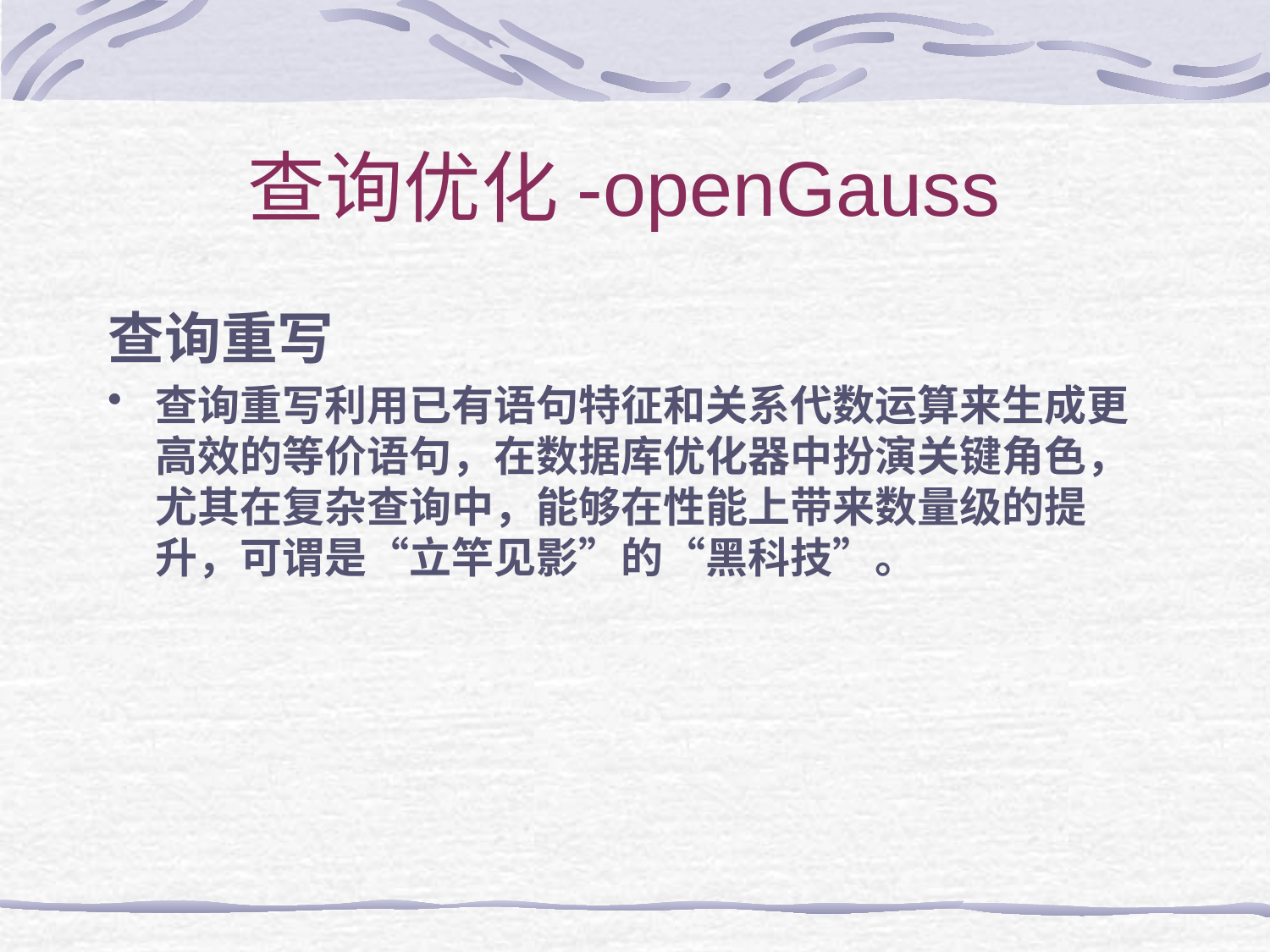

# 查询优化-openGauss
查询重写
查询重写利用已有语句特征和关系代数运算来生成更高效的等价语句，在数据库优化器中扮演关键角色，尤其在复杂查询中，能够在性能上带来数量级的提升，可谓是“立竿见影”的“黑科技”。